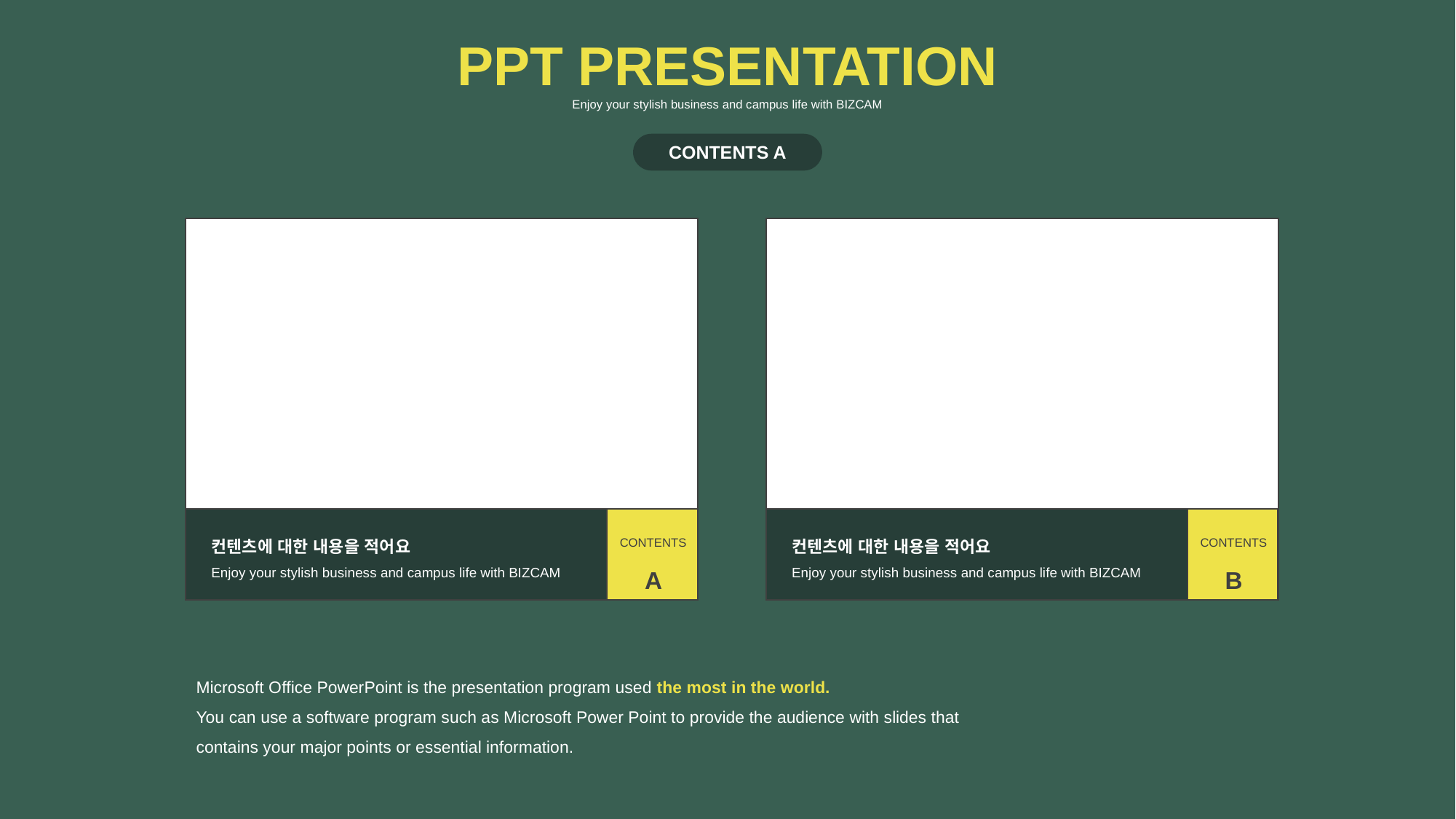

PPT PRESENTATION
Enjoy your stylish business and campus life with BIZCAM
CONTENTS A

컨텐츠에 대한 내용을 적어요
Enjoy your stylish business and campus life with BIZCAM
CONTENTS
A
컨텐츠에 대한 내용을 적어요
Enjoy your stylish business and campus life with BIZCAM
CONTENTS
B
Microsoft Office PowerPoint is the presentation program used the most in the world.
You can use a software program such as Microsoft Power Point to provide the audience with slides that contains your major points or essential information.